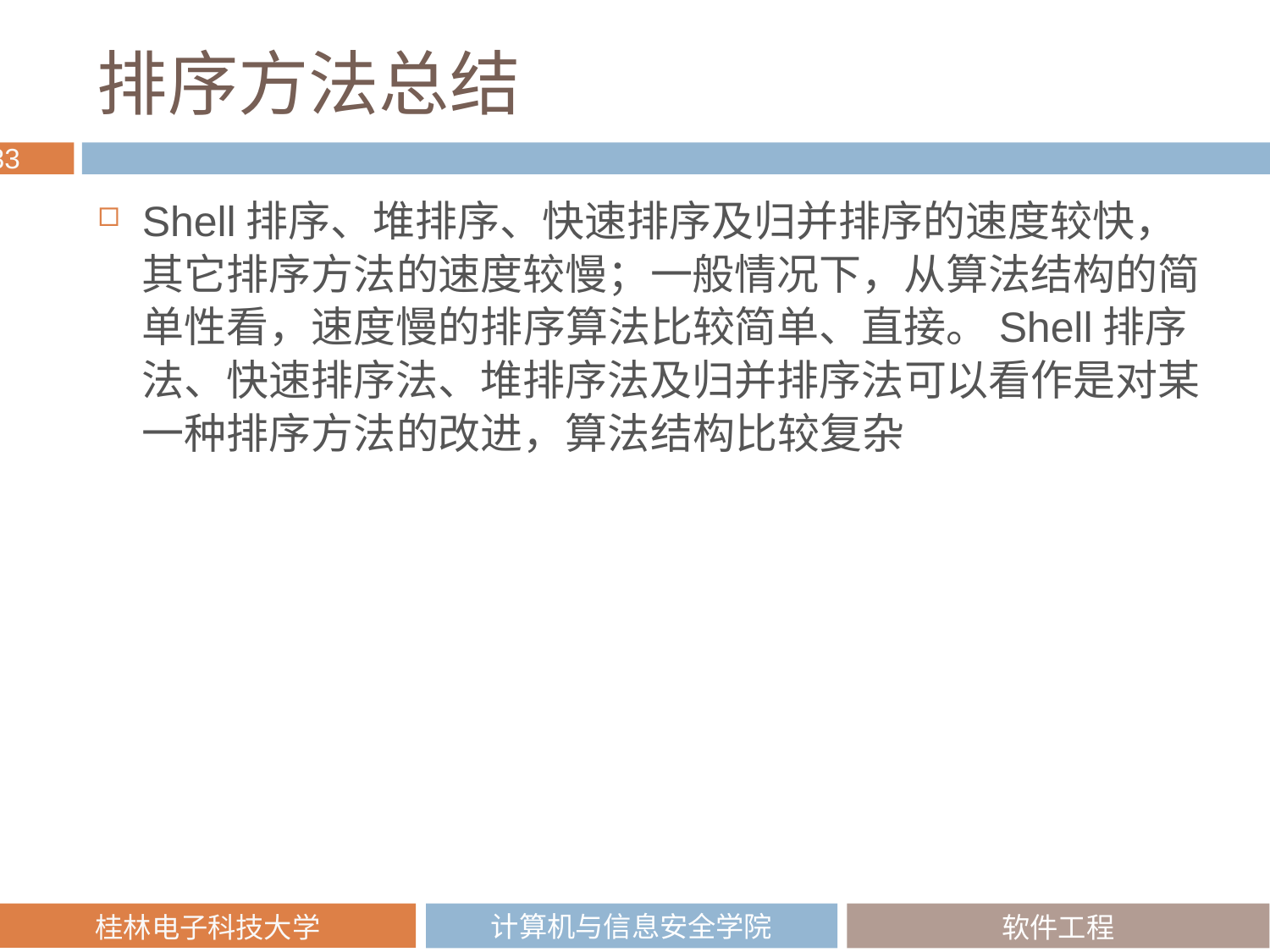

# 排序方法总结
Shell排序、堆排序、快速排序及归并排序的速度较快，其它排序方法的速度较慢；一般情况下，从算法结构的简单性看，速度慢的排序算法比较简单、直接。Shell排序法、快速排序法、堆排序法及归并排序法可以看作是对某一种排序方法的改进，算法结构比较复杂